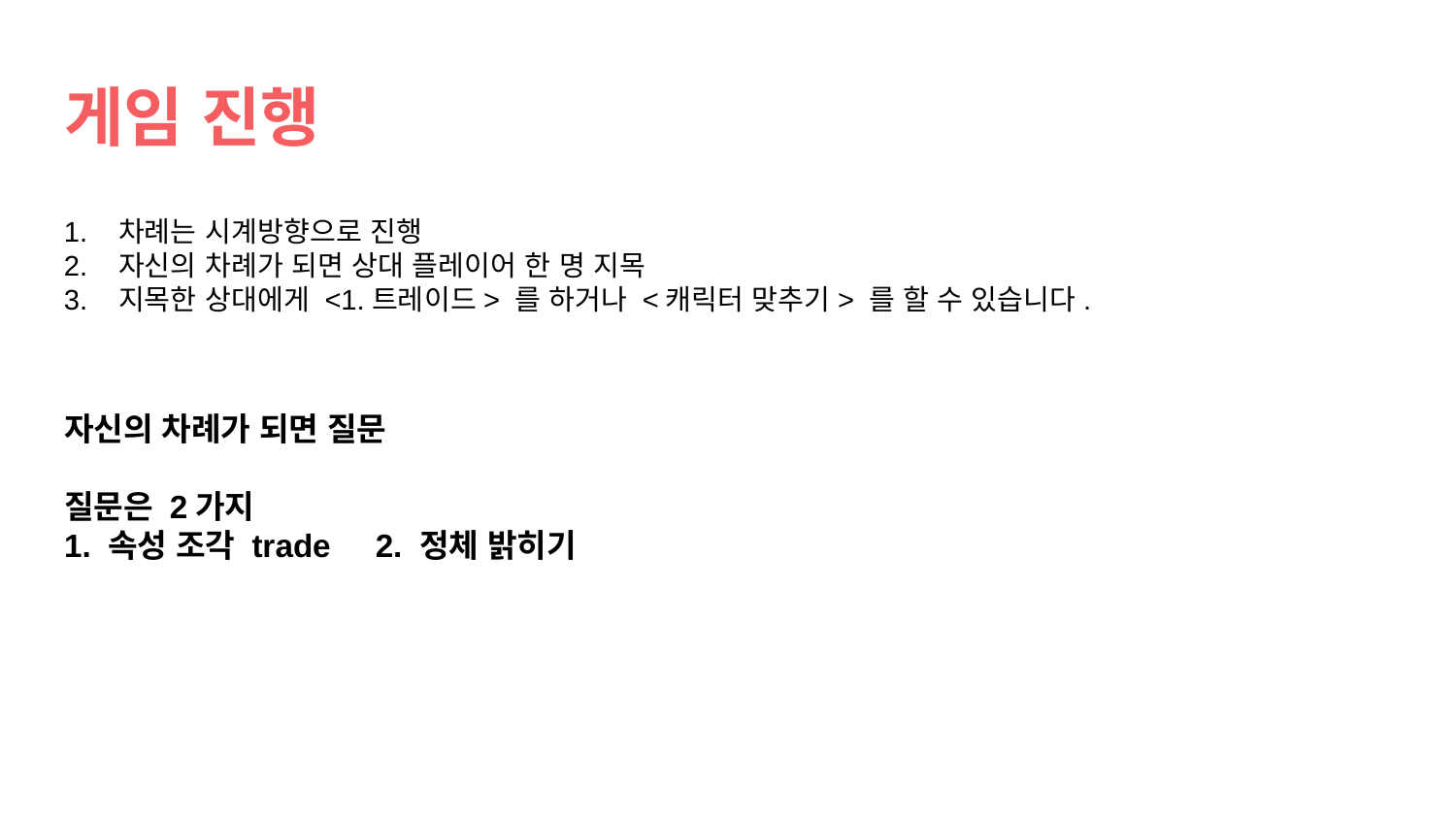

# 게임 진행

차례는 시계방향으로 진행
자신의 차례가 되면 상대 플레이어 한 명 지목
지목한 상대에게 <1.트레이드> 를 하거나 <캐릭터 맞추기> 를 할 수 있습니다.
자신의 차례가 되면 질문

질문은 2가지
1. 속성 조각 trade     2. 정체 밝히기